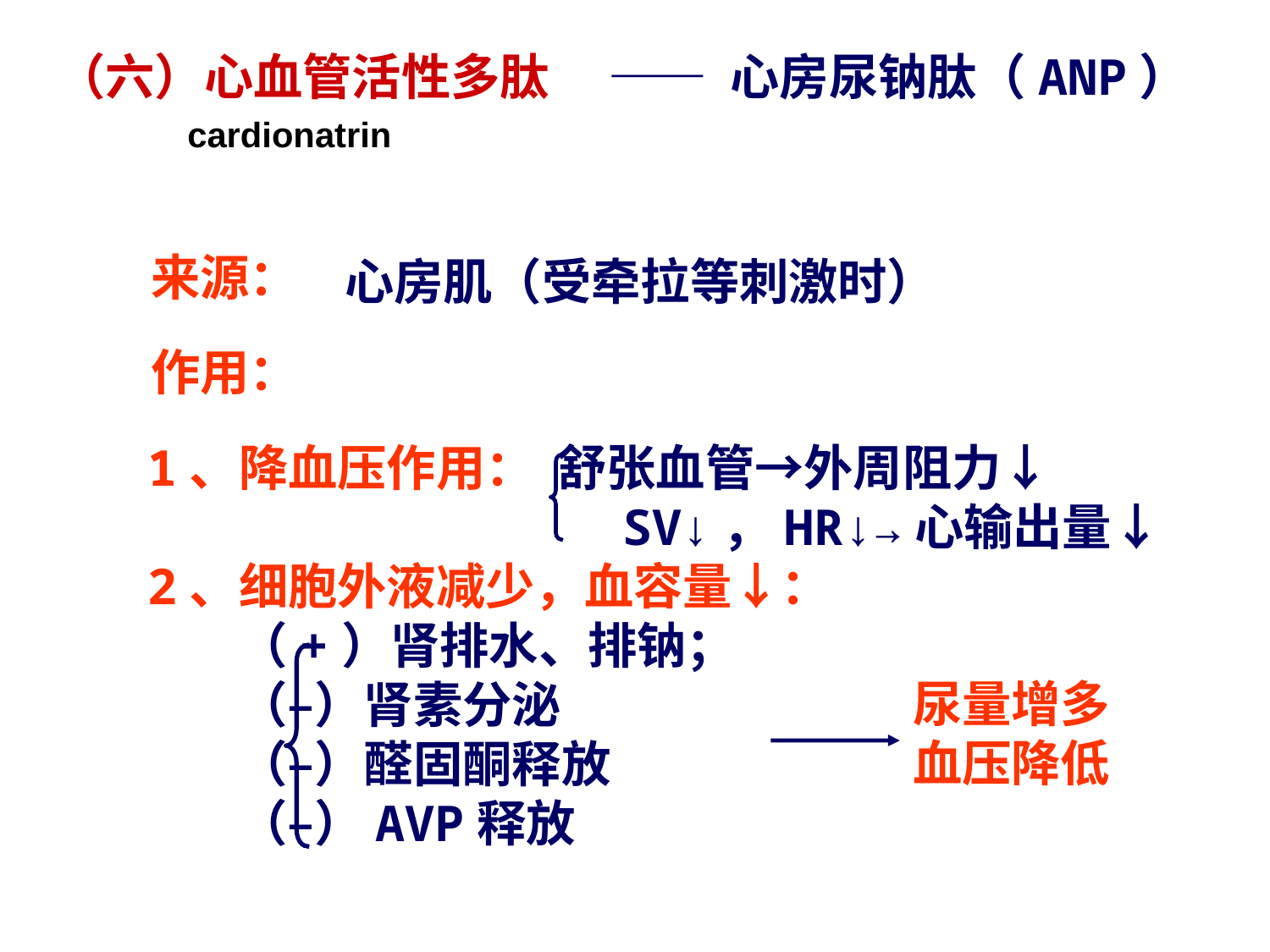

（六）心血管活性多肽
—— 心房尿钠肽（ANP）
cardionatrin
来源：
心房肌（受牵拉等刺激时）
作用：
1、降血压作用：  舒张血管→外周阻力↓
                SV↓，HR↓→心输出量↓
2、细胞外液减少，血容量↓：
       （+）肾排水、排钠；
       （–）肾素分泌
       （–）醛固酮释放
       （–）AVP释放

尿量增多
血压降低